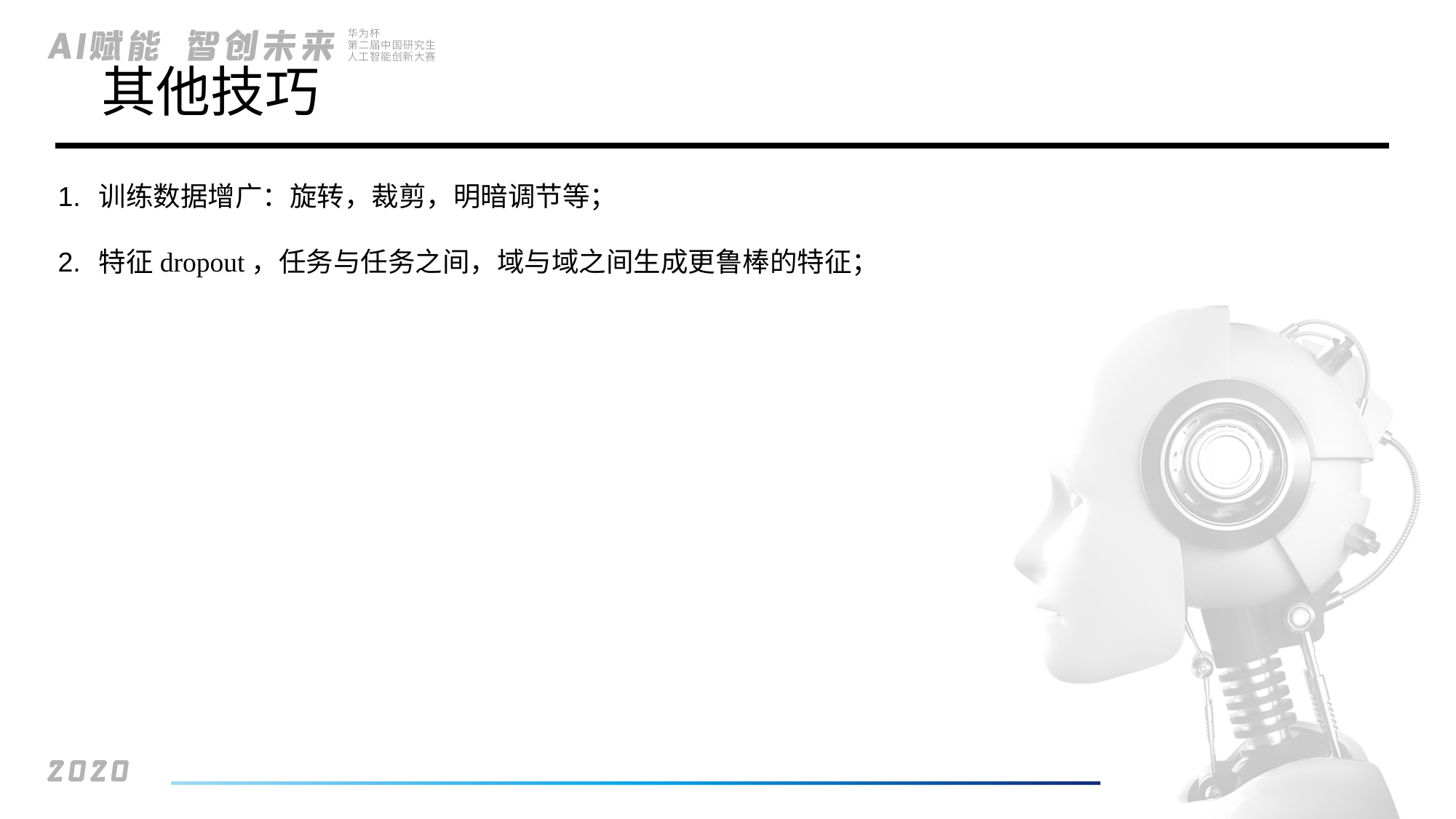

# 其他技巧
训练数据增广：旋转，裁剪，明暗调节等；

特征dropout，任务与任务之间，域与域之间生成更鲁棒的特征；